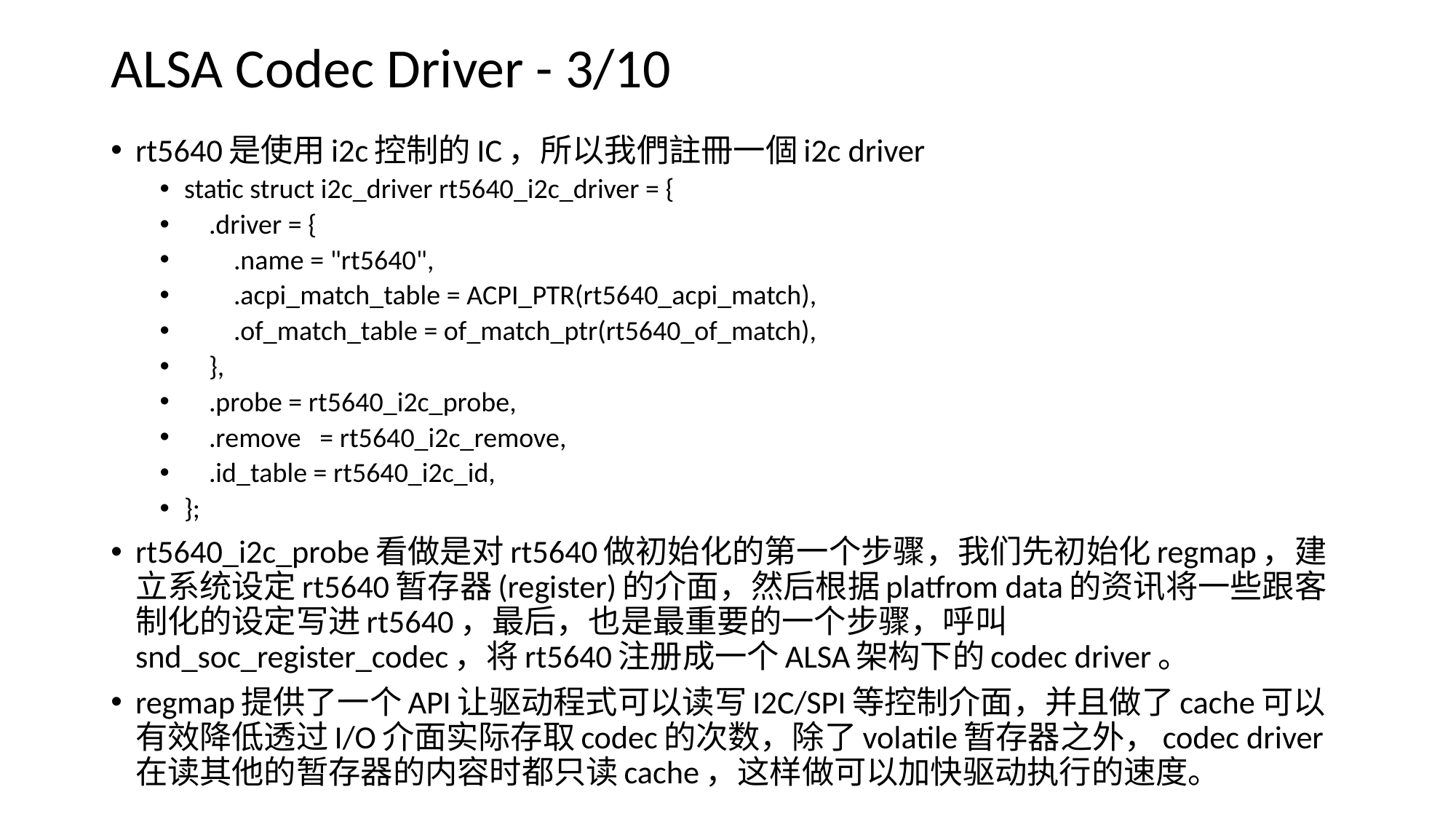

# ALSA Codec Driver - 3/10
rt5640是使用i2c控制的IC，所以我們註冊一個i2c driver
static struct i2c_driver rt5640_i2c_driver = {
    .driver = {
        .name = "rt5640",
        .acpi_match_table = ACPI_PTR(rt5640_acpi_match),
        .of_match_table = of_match_ptr(rt5640_of_match),
    },
    .probe = rt5640_i2c_probe,
    .remove   = rt5640_i2c_remove,
    .id_table = rt5640_i2c_id,
};
rt5640_i2c_probe看做是对rt5640做初始化的第一个步骤，我们先初始化regmap，建立系统设定rt5640暂存器(register)的介面，然后根据platfrom data的资讯将一些跟客制化的设定写进rt5640，最后，也是最重要的一个步骤，呼叫snd_soc_register_codec，将rt5640注册成一个ALSA架构下的codec driver。
regmap提供了一个API让驱动程式可以读写I2C/SPI等控制介面，并且做了cache可以有效降低透过I/O介面实际存取codec的次数，除了volatile暂存器之外，codec driver在读其他的暂存器的内容时​​都只读cache，这样做可以加快驱动执行的速度。